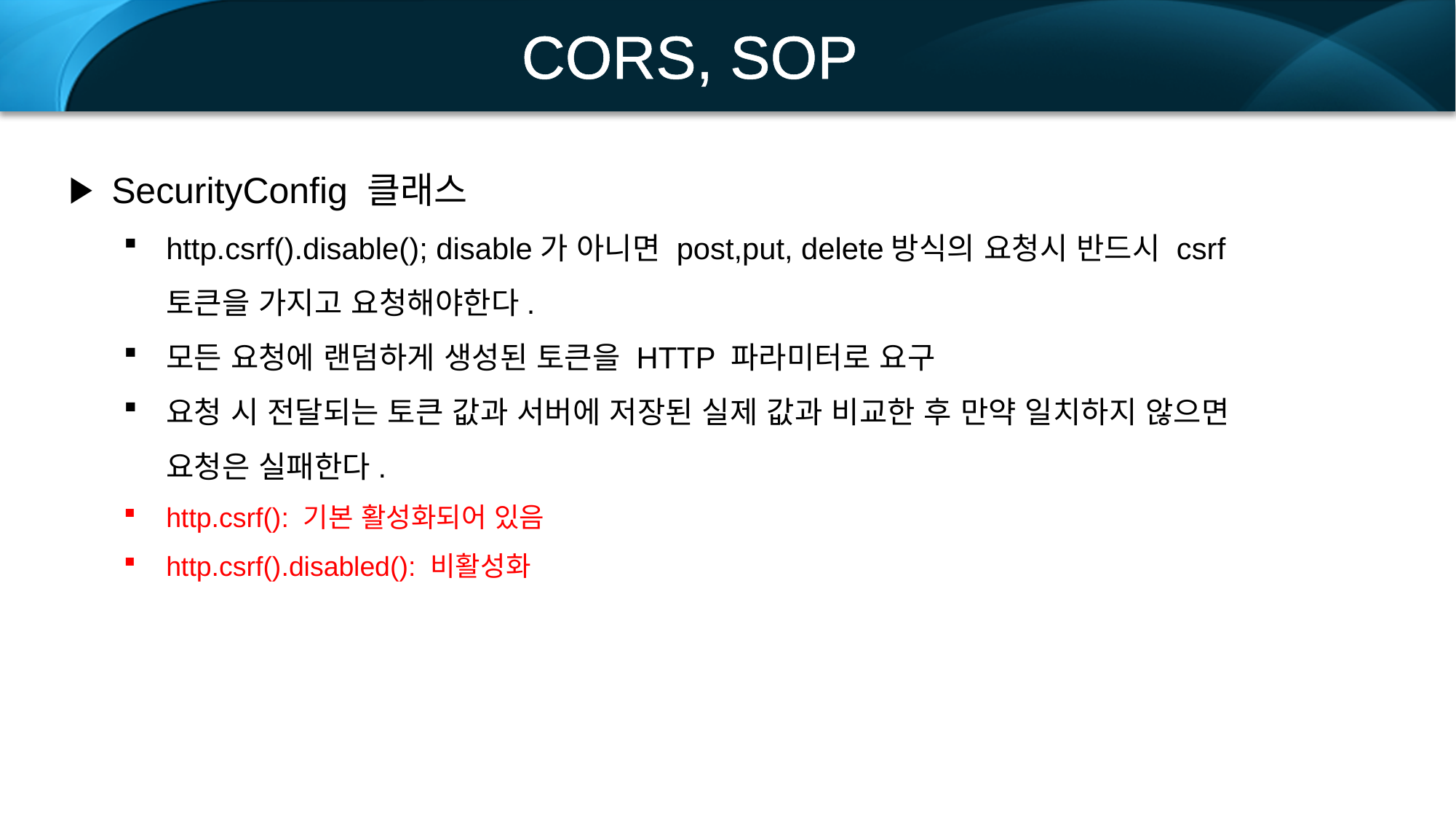

CORS, SOP
SecurityConfig 클래스
http.csrf().disable(); disable가 아니면 post,put, delete방식의 요청시 반드시 csrf 토큰을 가지고 요청해야한다.
모든 요청에 랜덤하게 생성된 토큰을 HTTP 파라미터로 요구
요청 시 전달되는 토큰 값과 서버에 저장된 실제 값과 비교한 후 만약 일치하지 않으면 요청은 실패한다.
http.csrf(): 기본 활성화되어 있음
http.csrf().disabled(): 비활성화